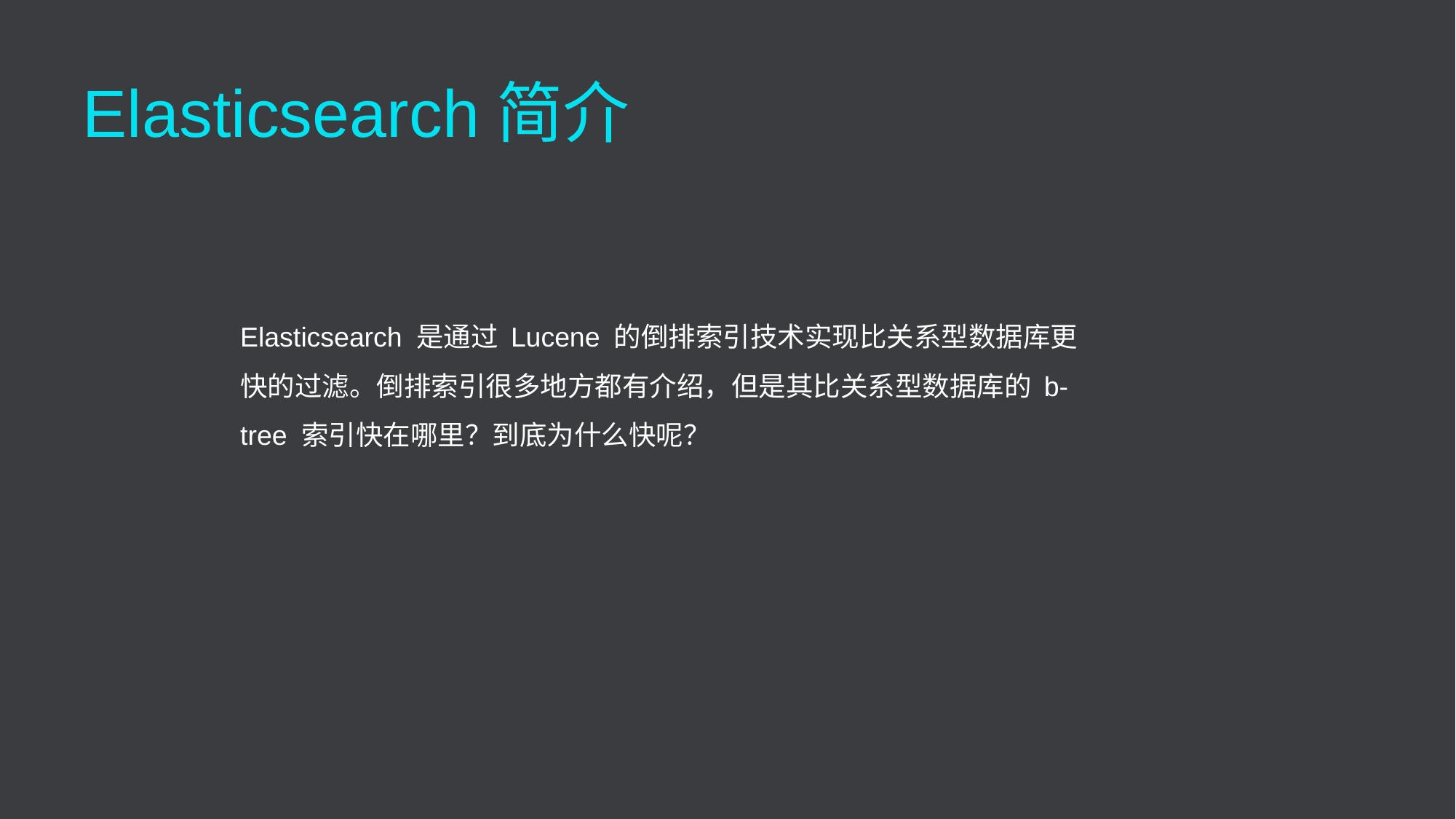

# Elasticsearch简介
Elasticsearch 是通过 Lucene 的倒排索引技术实现比关系型数据库更快的过滤。倒排索引很多地方都有介绍，但是其比关系型数据库的 b-tree 索引快在哪里？到底为什么快呢？